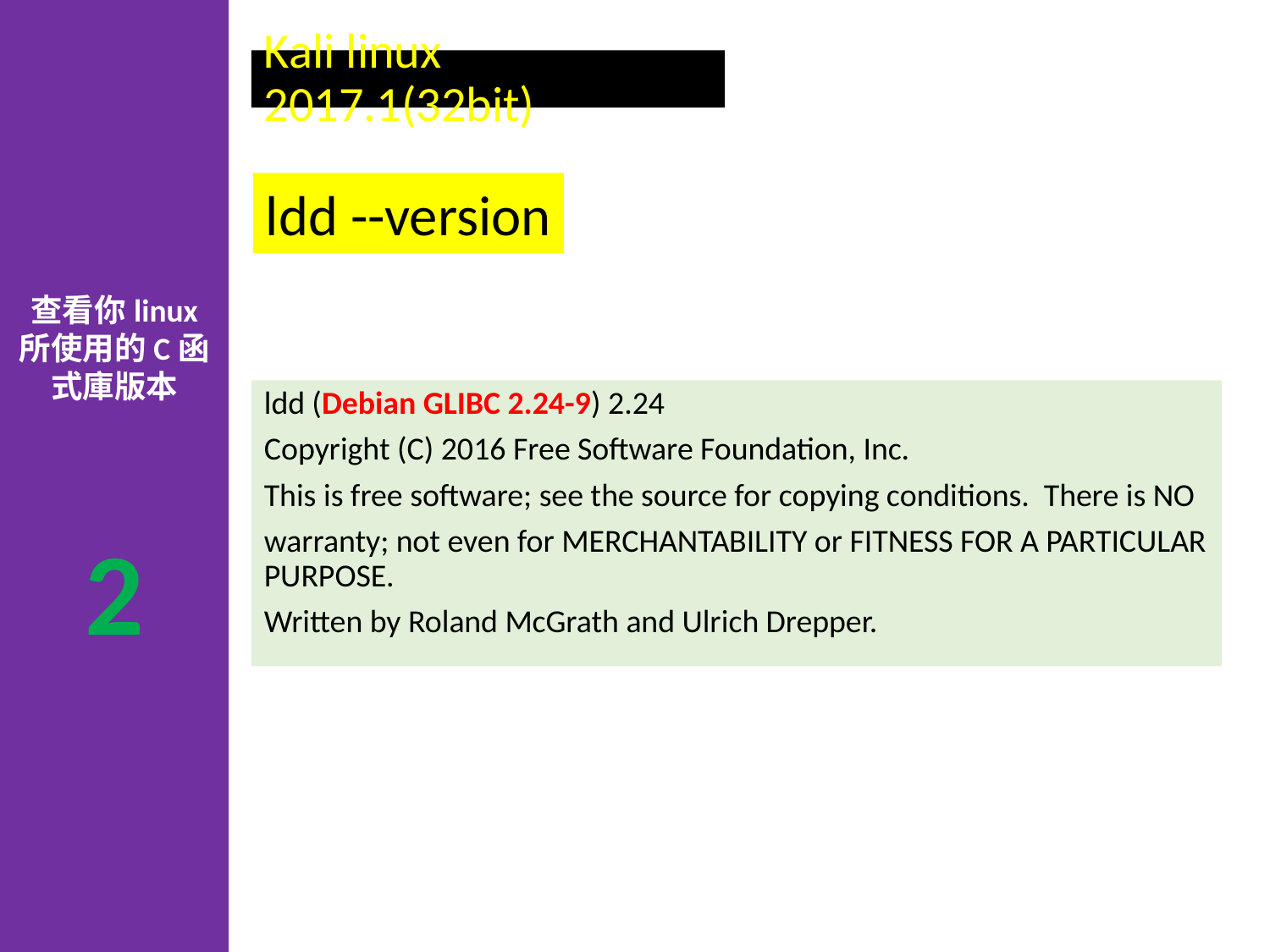

查看你linux
所使用的C函式庫版本

2
Kali linux 2017.1(32bit)
ldd --version
ldd (Debian GLIBC 2.24-9) 2.24
Copyright (C) 2016 Free Software Foundation, Inc.
This is free software; see the source for copying conditions.  There is NO
warranty; not even for MERCHANTABILITY or FITNESS FOR A PARTICULAR PURPOSE.
Written by Roland McGrath and Ulrich Drepper.